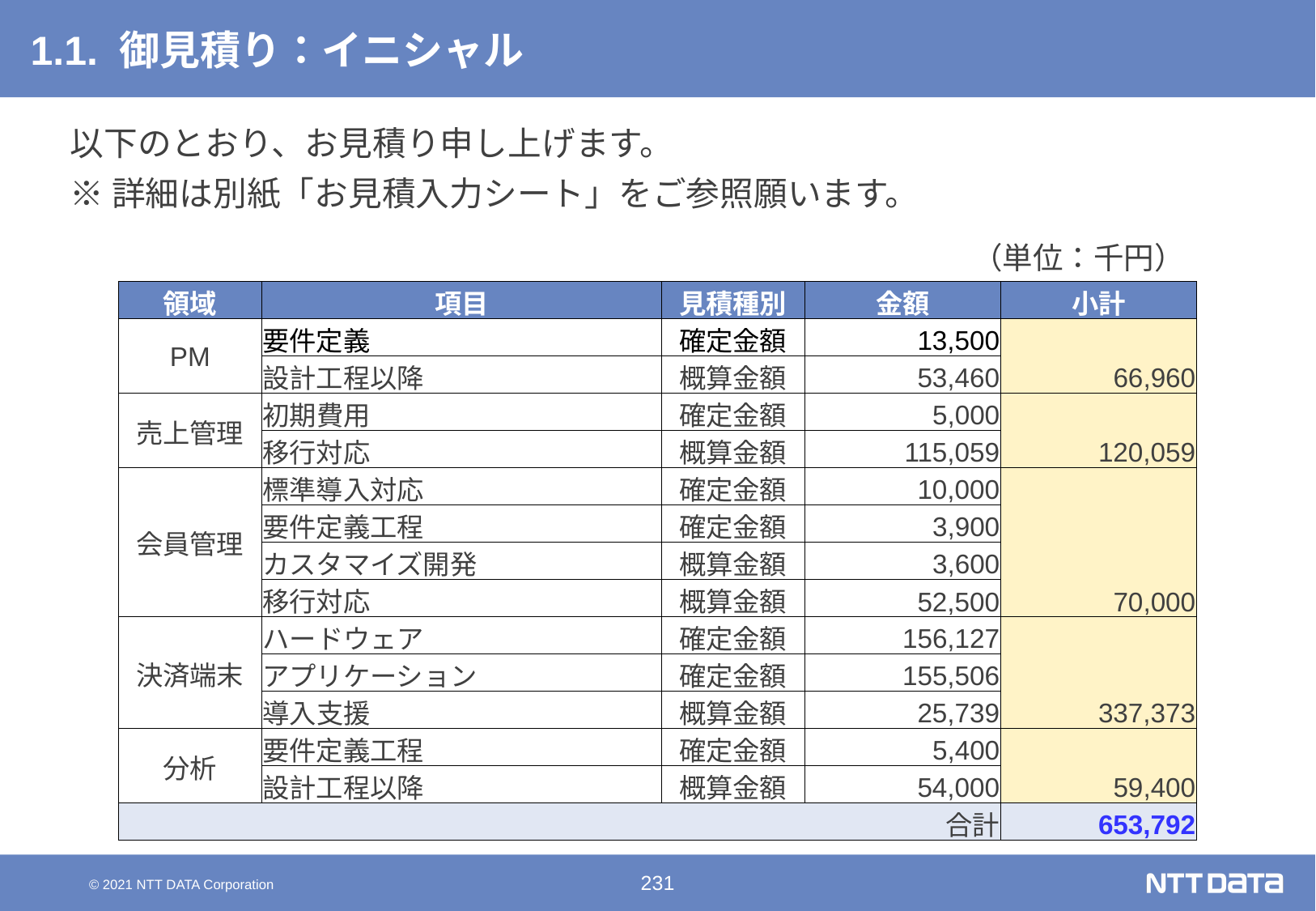

# 1.1. 御見積り：イニシャル
以下のとおり、お見積り申し上げます。
※詳細は別紙「お見積入力シート」をご参照願います。
（単位：千円）
| 領域 | 項目 | 見積種別 | 金額 | 小計 |
| --- | --- | --- | --- | --- |
| PM | 要件定義 | 確定金額 | 13,500 | 66,960 |
|  | 設計工程以降 | 概算金額 | 53,460 |  |
| 売上管理 | 初期費用 | 確定金額 | 5,000 | 120,059 |
|  | 移行対応 | 概算金額 | 115,059 |  |
| 会員管理 | 標準導入対応 | 確定金額 | 10,000 | 70,000 |
|  | 要件定義工程 | 確定金額 | 3,900 |  |
|  | カスタマイズ開発 | 概算金額 | 3,600 |  |
|  | 移行対応 | 概算金額 | 52,500 |  |
| 決済端末 | ハードウェア | 確定金額 | 156,127 | 337,373 |
|  | アプリケーション | 確定金額 | 155,506 |  |
|  | 導入支援 | 概算金額 | 25,739 |  |
| 分析 | 要件定義工程 | 確定金額 | 5,400 | 59,400 |
|  | 設計工程以降 | 概算金額 | 54,000 |  |
| 合計 |  |  |  | 653,792 |
領域
項目